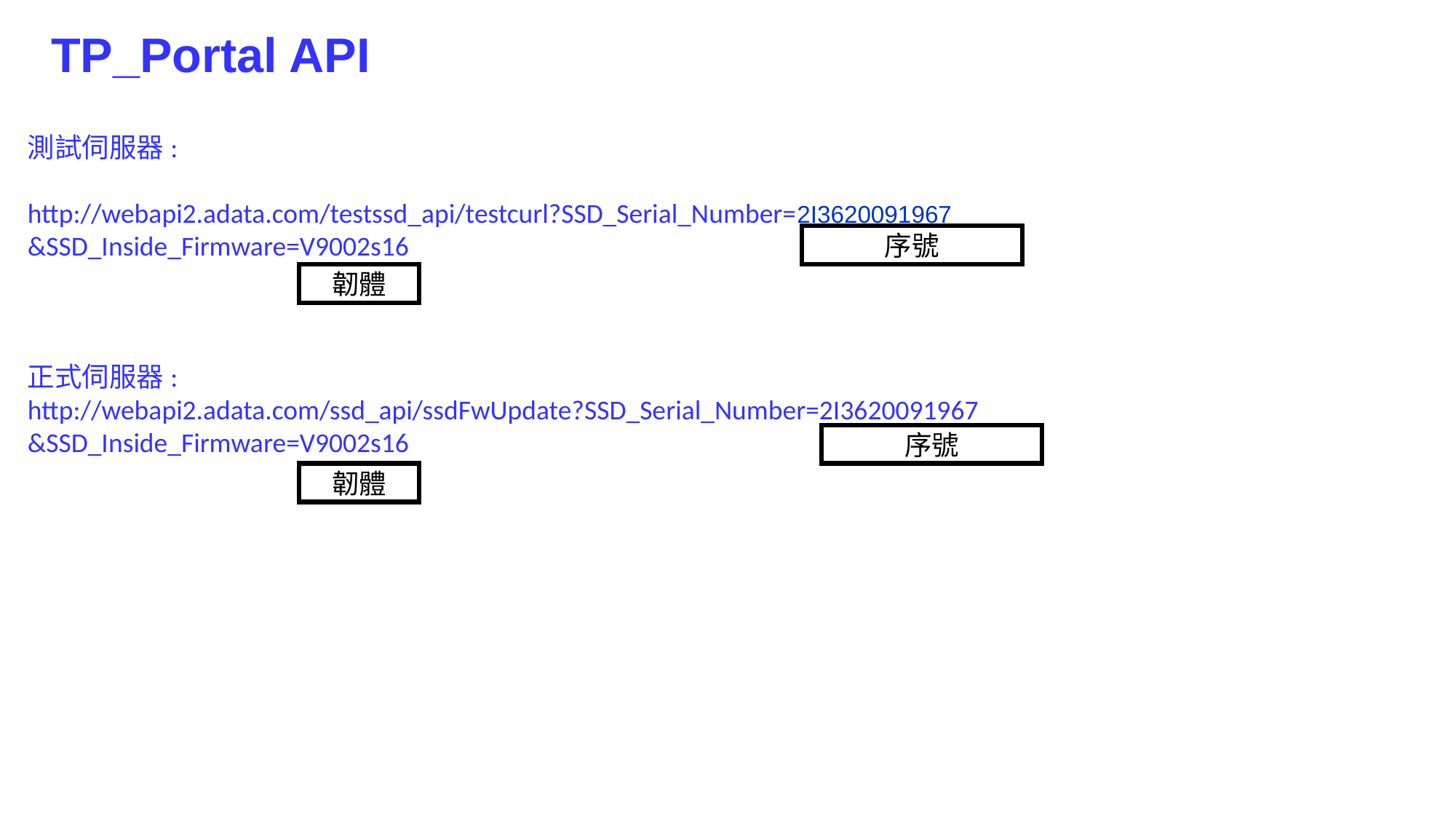

TP_Portal API
測試伺服器:

http://webapi2.adata.com/testssd_api/testcurl?SSD_Serial_Number=2I3620091967
&SSD_Inside_Firmware=V9002s16

正式伺服器:
http://webapi2.adata.com/ssd_api/ssdFwUpdate?SSD_Serial_Number=2I3620091967
&SSD_Inside_Firmware=V9002s16

序號
韌體
序號
韌體